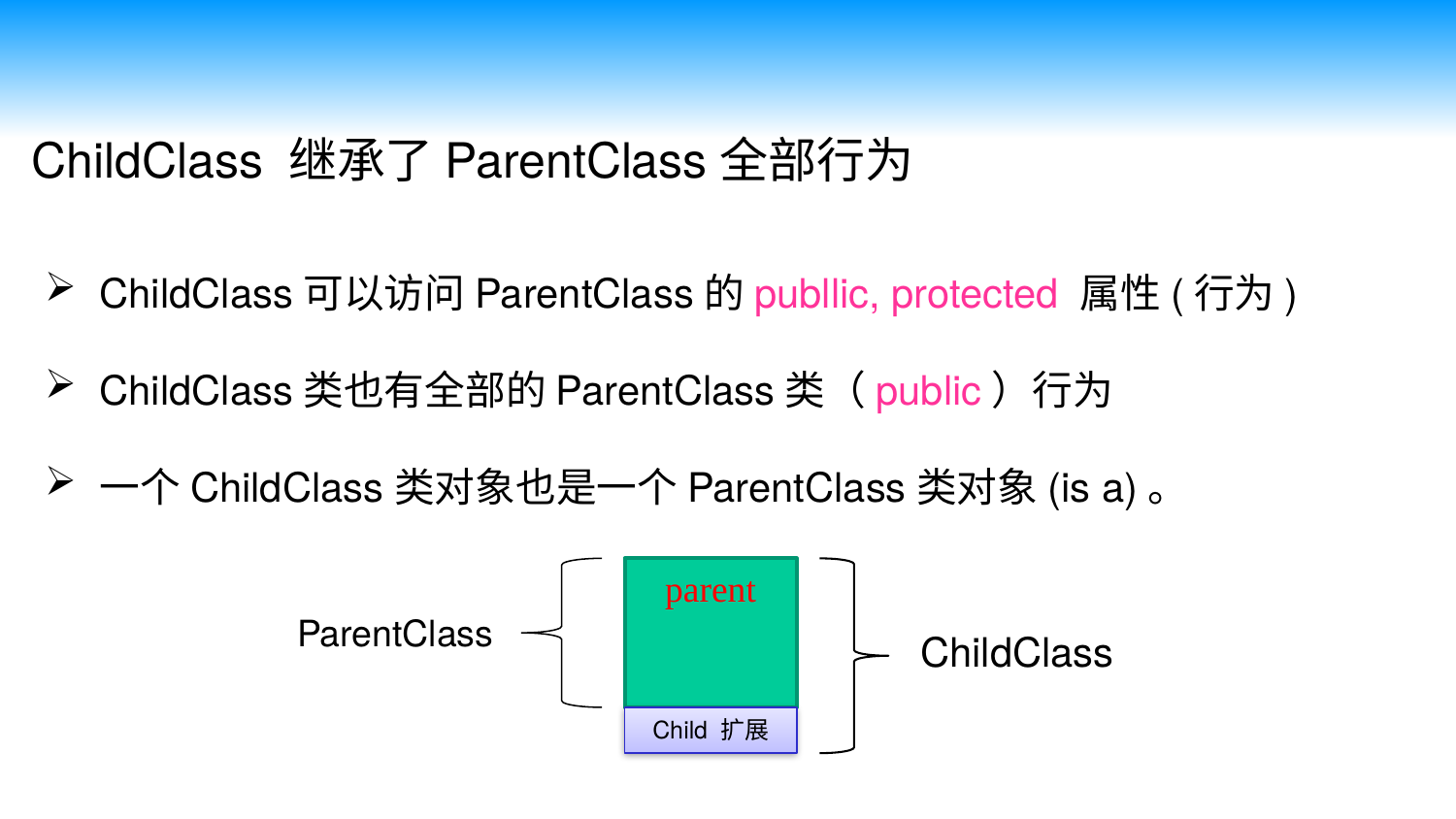

ChildClass 继承了ParentClass全部行为
ChildClass可以访问ParentClass的publlic, protected 属性(行为)

ChildClass类也有全部的ParentClass类（public）行为

一个ChildClass类对象也是一个ParentClass类对象(is a)。

parent

ParentClass
ChildClass
Child 扩展